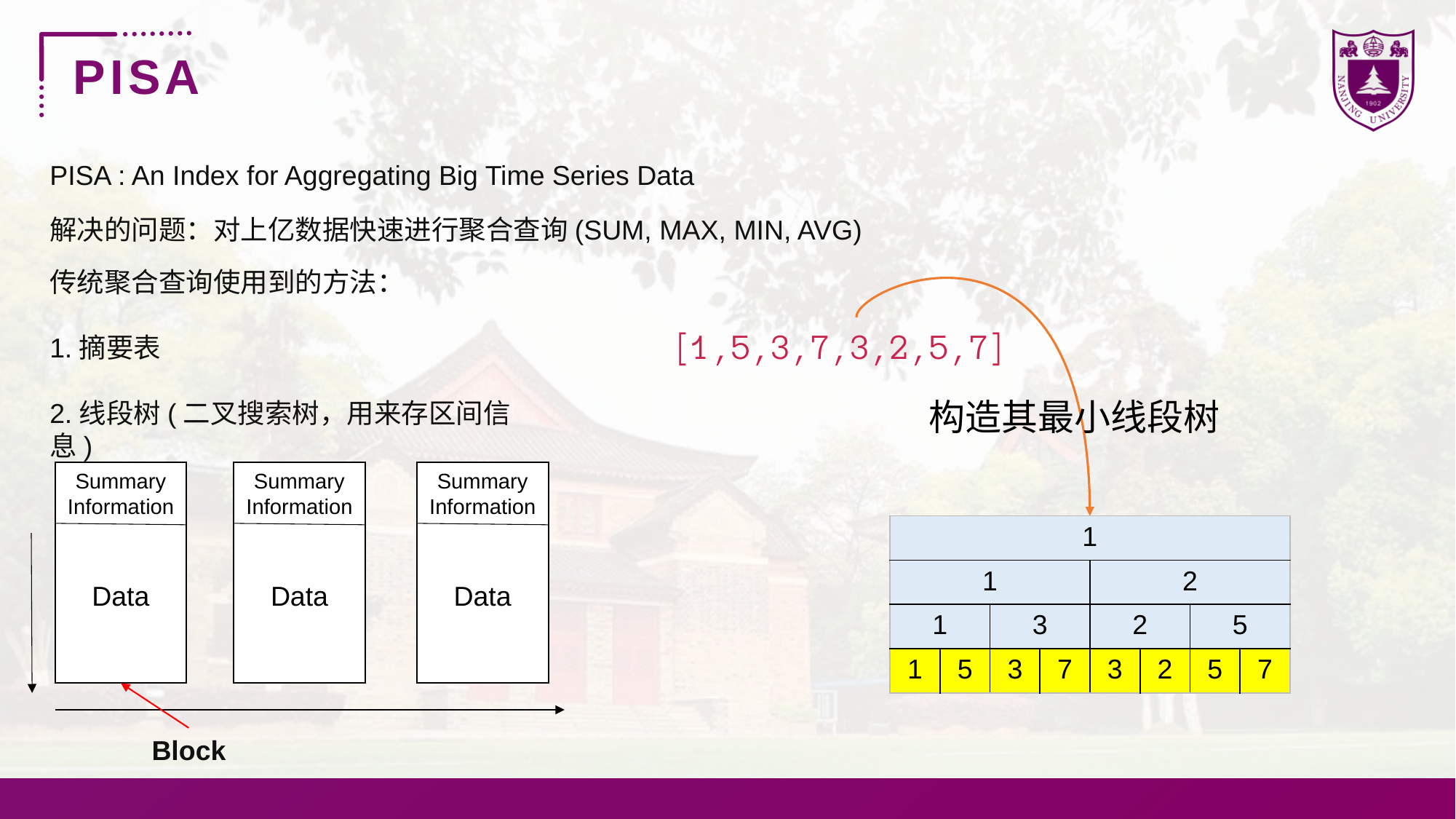

PISA
PISA : An Index for Aggregating Big Time Series Data
解决的问题：对上亿数据快速进行聚合查询(SUM, MAX, MIN, AVG)
传统聚合查询使用到的方法：

1.摘要表

2.线段树(二叉搜索树，用来存区间信息)
[1,5,3,7,3,2,5,7]
构造其最小线段树
Summary Information

Summary Information

Summary Information

| 1 |  |  |  |  |  |  |  |
| --- | --- | --- | --- | --- | --- | --- | --- |
| 1 |  |  |  | 2 |  |  |  |
| 1 |  | 3 |  | 2 |  | 5 |  |
| 1 | 5 | 3 | 7 | 3 | 2 | 5 | 7 |
Data
Data
Data
Block